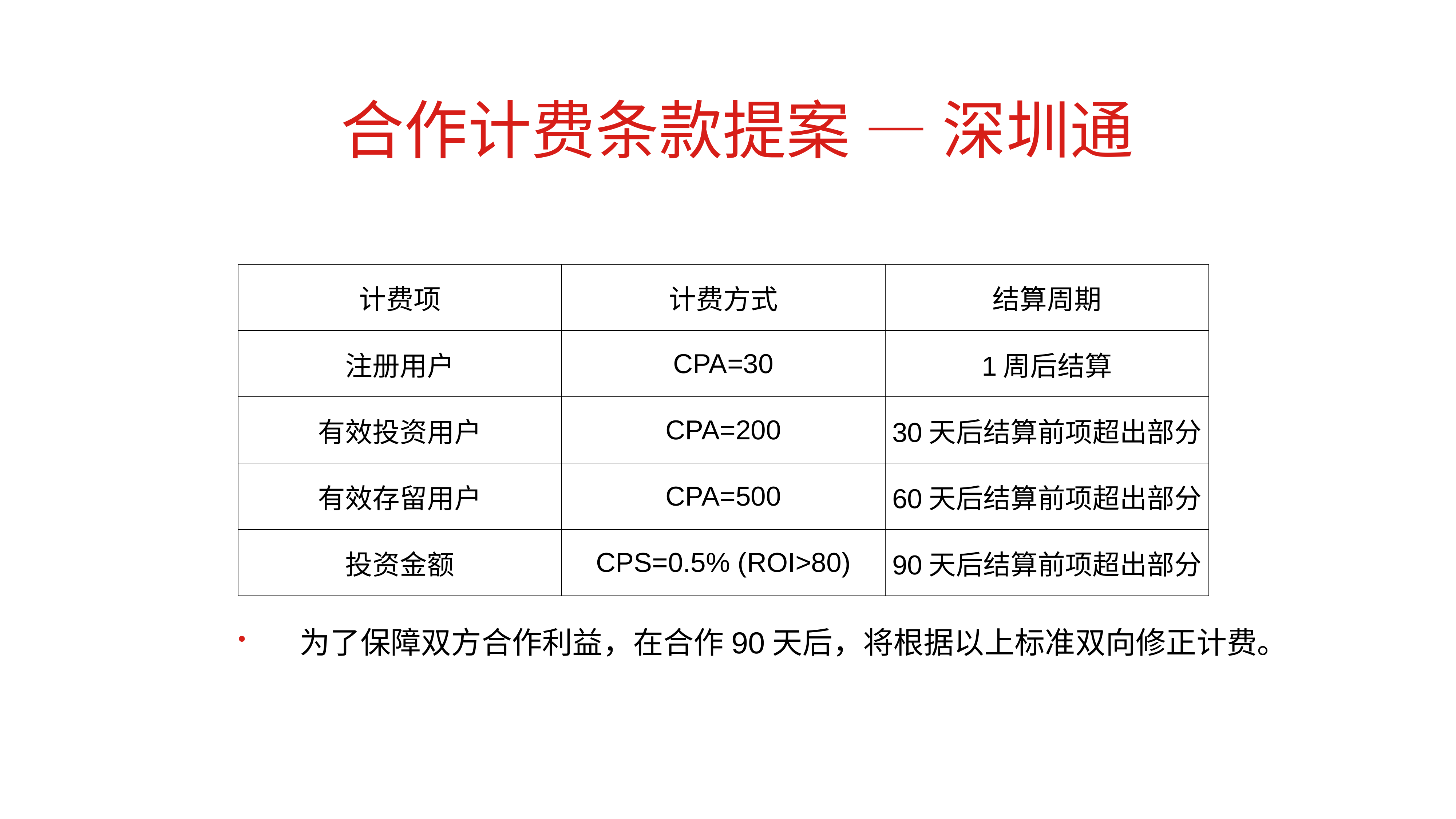

# 合作计费条款提案 — 深圳通
| 计费项 | 计费方式 | 结算周期 |
| --- | --- | --- |
| 注册用户 | CPA=30 | 1周后结算 |
| 有效投资用户 | CPA=200 | 30天后结算前项超出部分 |
| 有效存留用户 | CPA=500 | 60天后结算前项超出部分 |
| 投资金额 | CPS=0.5% (ROI>80) | 90天后结算前项超出部分 |
为了保障双方合作利益，在合作90天后，将根据以上标准双向修正计费。